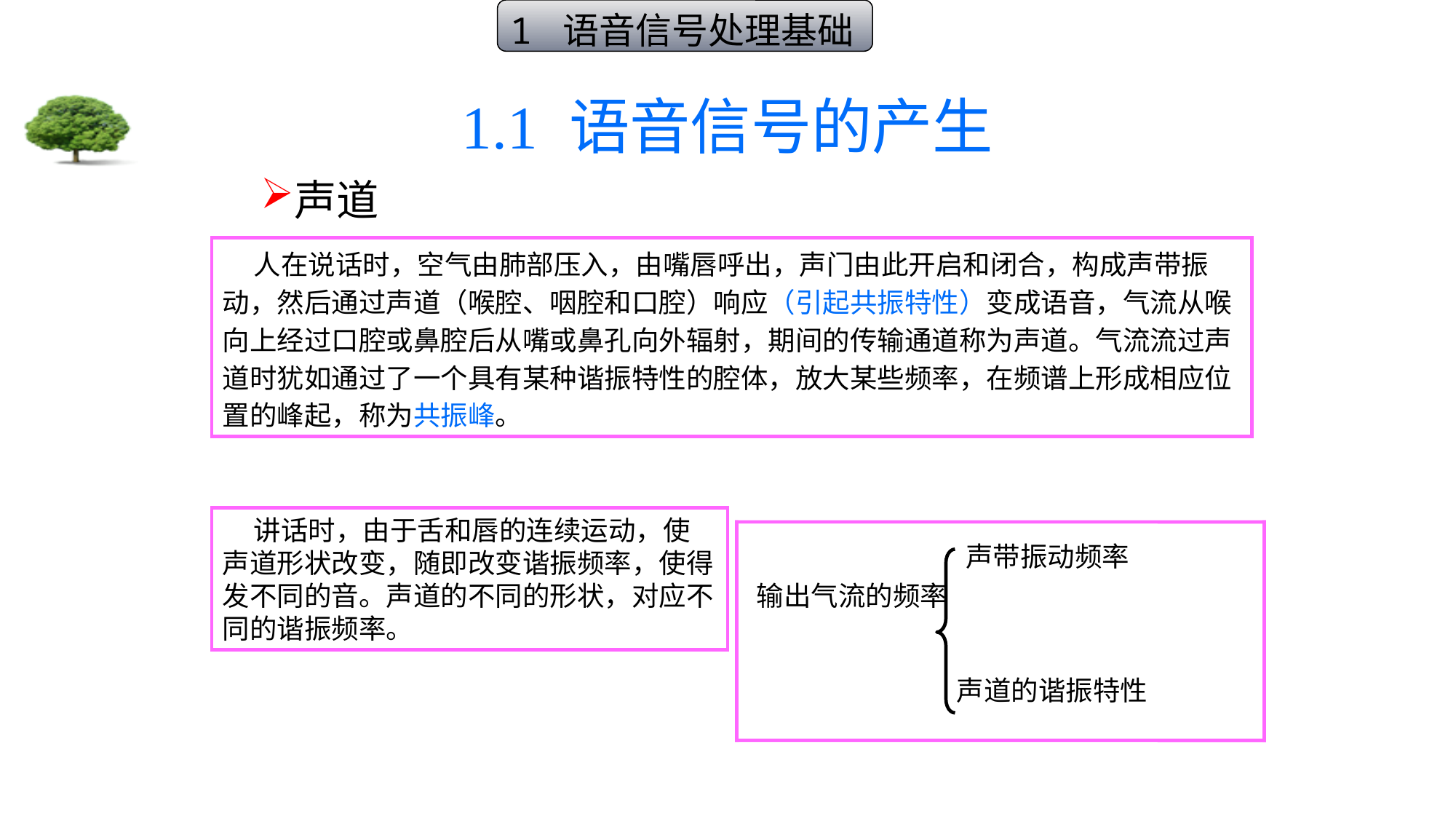

1 语音信号处理基础

# 1.1 语音信号的产生
声道
    人在说话时，空气由肺部压入，由嘴唇呼出，声门由此开启和闭合，构成声带振动，然后通过声道（喉腔、咽腔和口腔）响应（引起共振特性）变成语音，气流从喉向上经过口腔或鼻腔后从嘴或鼻孔向外辐射，期间的传输通道称为声道。气流流过声道时犹如通过了一个具有某种谐振特性的腔体，放大某些频率，在频谱上形成相应位置的峰起，称为共振峰。
    讲话时，由于舌和唇的连续运动，使声道形状改变，随即改变谐振频率，使得发不同的音。声道的不同的形状，对应不同的谐振频率。

声带振动频率

输出气流的频率

声道的谐振特性